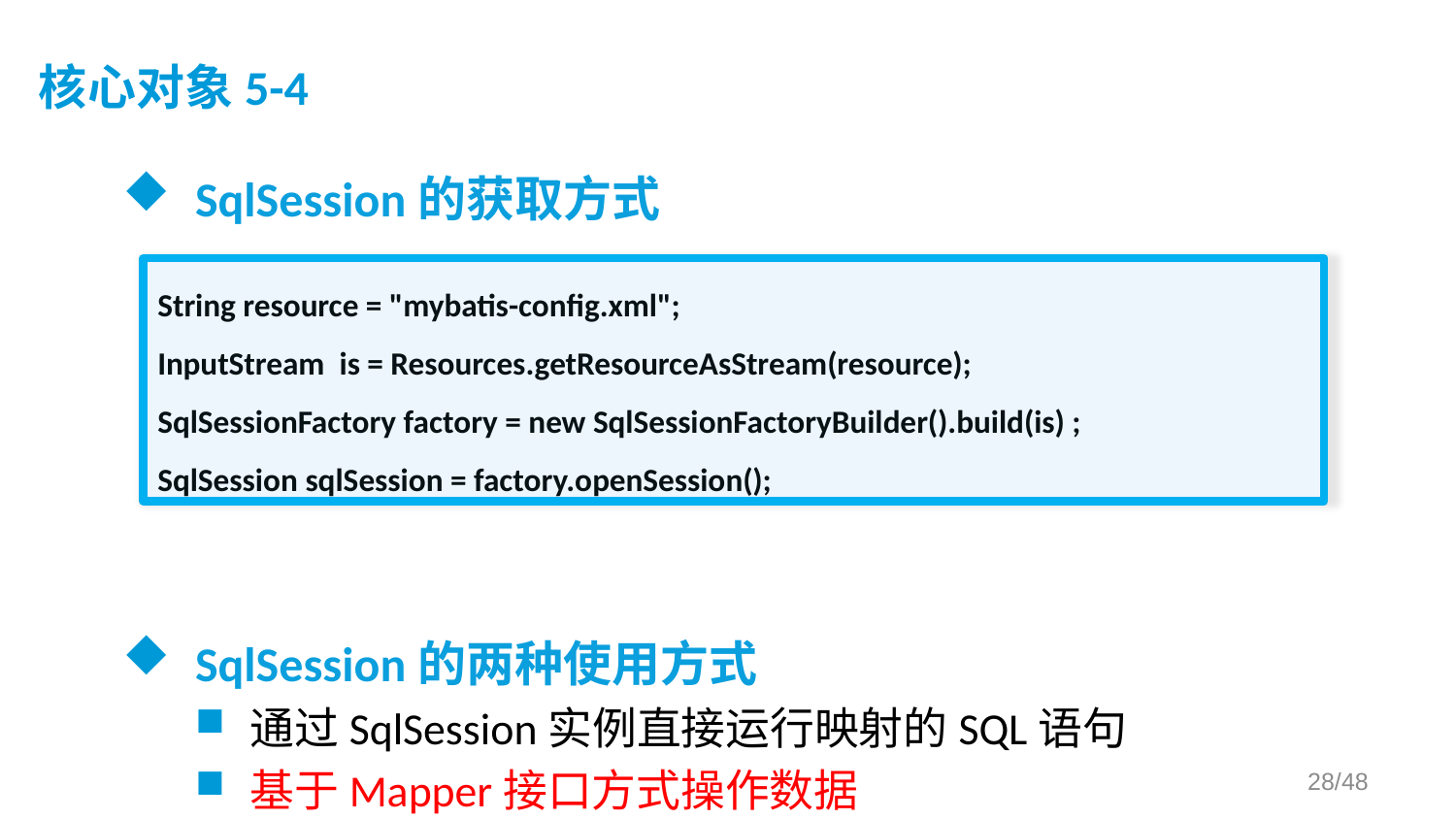

# 核心对象5-4
SqlSession的获取方式

SqlSession的两种使用方式
通过SqlSession实例直接运行映射的SQL语句
基于Mapper接口方式操作数据

String resource = "mybatis-config.xml";
InputStream  is = Resources.getResourceAsStream(resource);
SqlSessionFactory factory = new SqlSessionFactoryBuilder().build(is) ;
SqlSession sqlSession = factory.openSession();
28/48